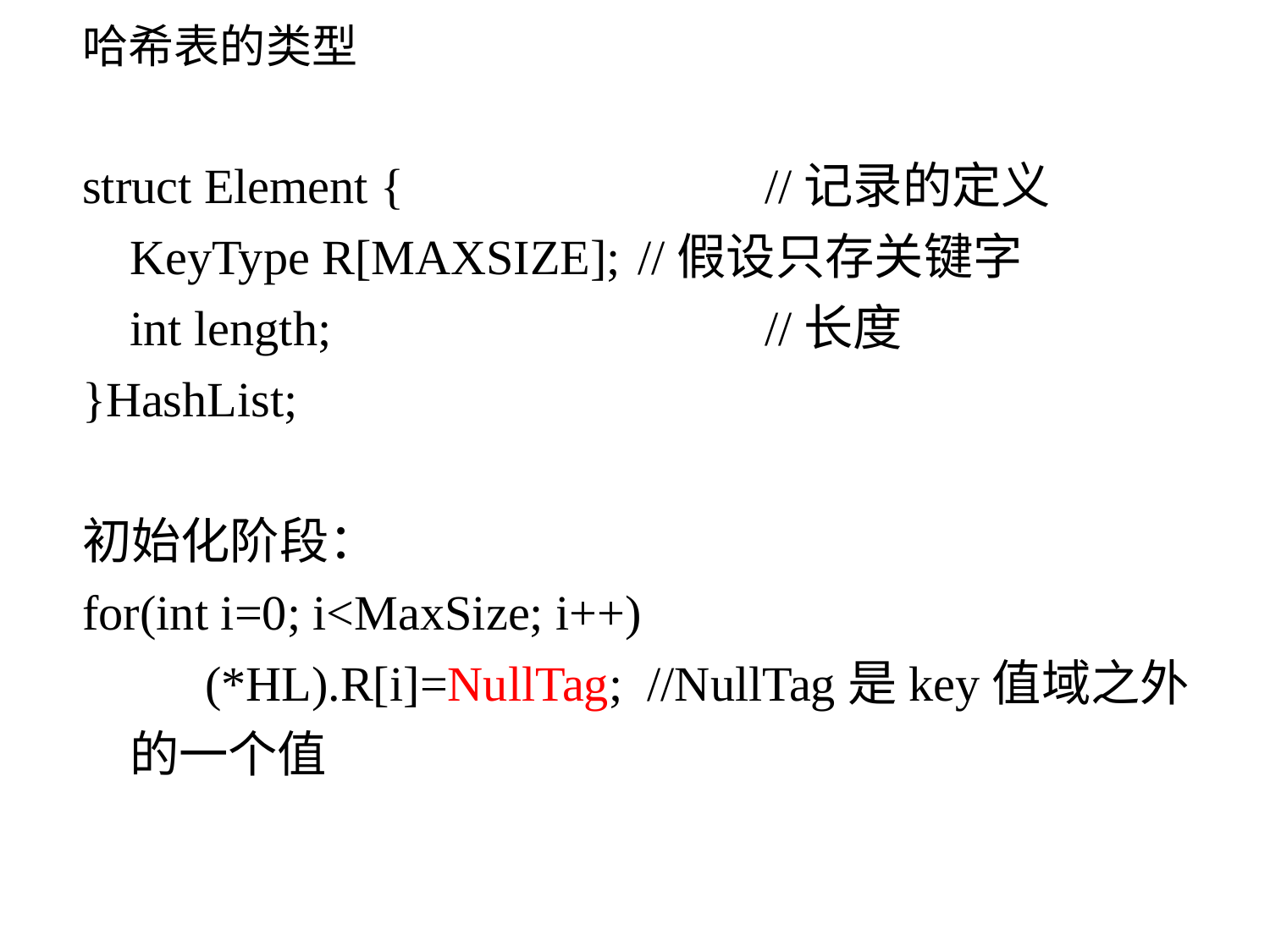

# 哈希表的类型
struct Element { 	 		//记录的定义
	KeyType R[MAXSIZE];	//假设只存关键字
	int length;        			//长度
}HashList;

初始化阶段：
for(int i=0; i<MaxSize; i++)
          (*HL).R[i]=NullTag;  //NullTag是key值域之外的一个值